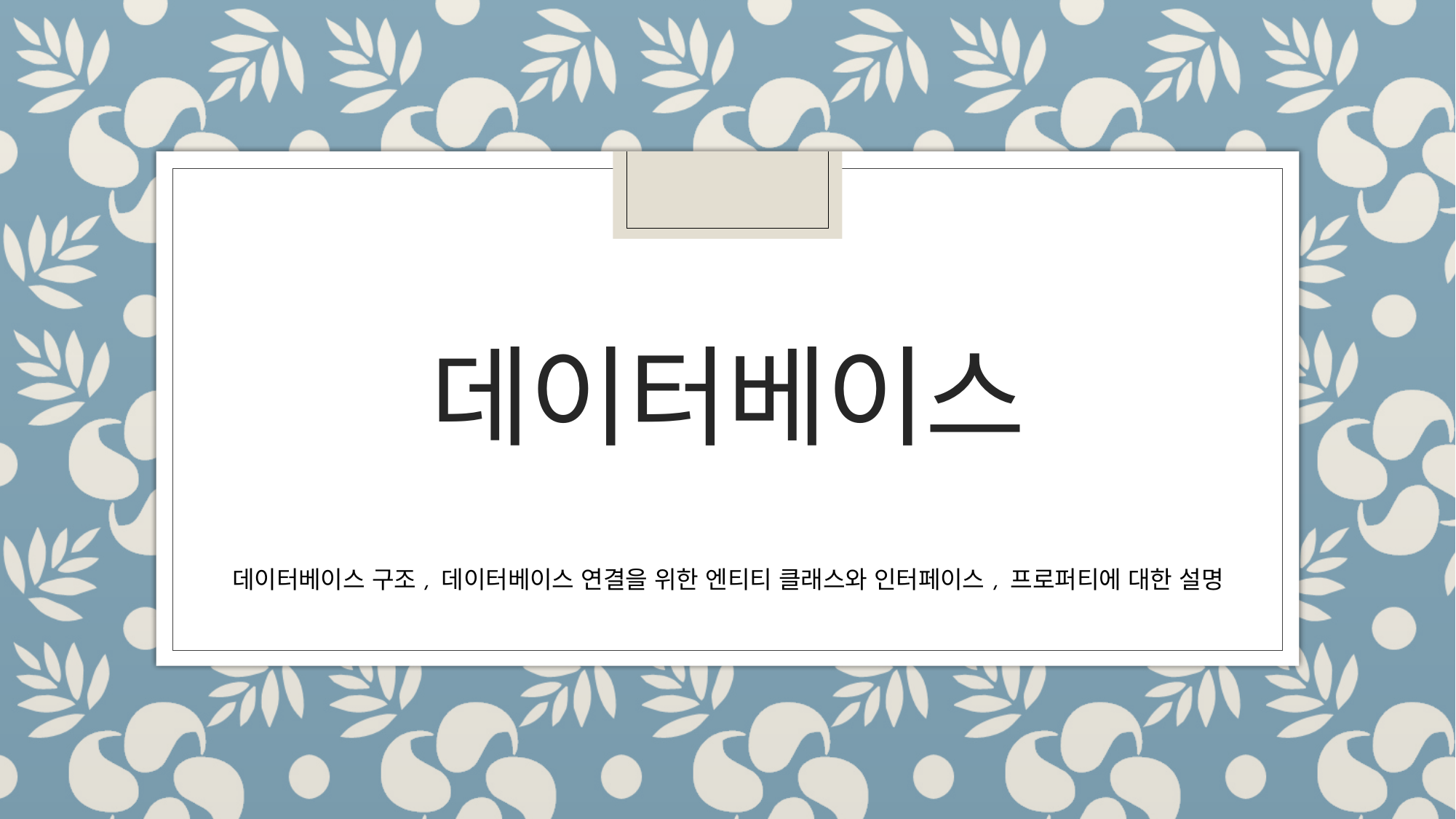

# 데이터베이스
데이터베이스 구조, 데이터베이스 연결을 위한 엔티티 클래스와 인터페이스, 프로퍼티에 대한 설명